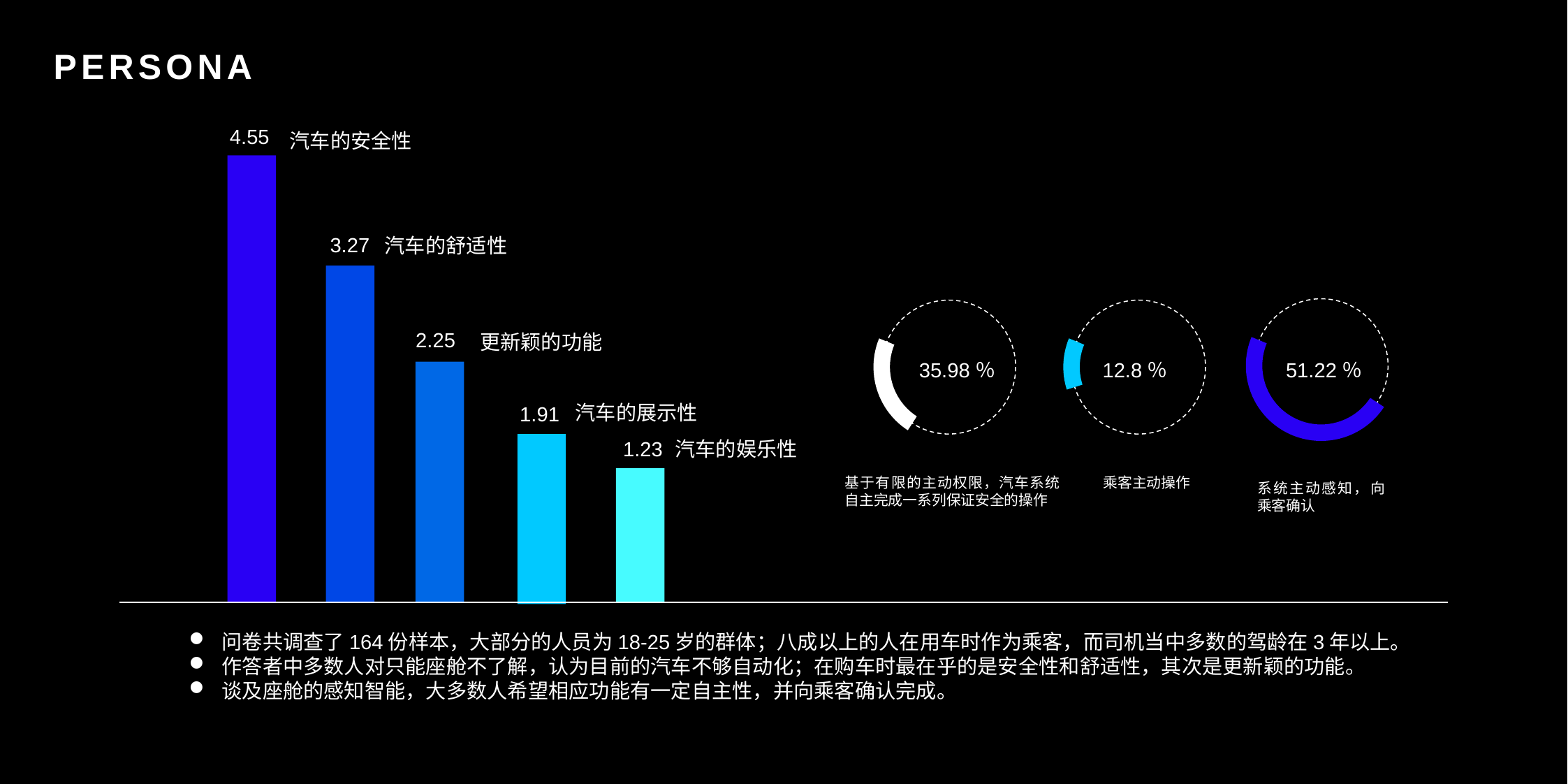

PERSONA
4.55

汽车的安全性

3.27
汽车的舒适性

35.98％
12.8％
51.22％
基于有限的主动权限，汽车系统自主完成一系列保证安全的操作
乘客主动操作
系统主动感知，向乘客确认
2.25
更新颖的功能

汽车的展示性
1.91

1.23
汽车的娱乐性

问卷共调查了164份样本，大部分的人员为18-25岁的群体；八成以上的人在用车时作为乘客，而司机当中多数的驾龄在3年以上。
作答者中多数人对只能座舱不了解，认为目前的汽车不够自动化；在购车时最在乎的是安全性和舒适性，其次是更新颖的功能。
谈及座舱的感知智能，大多数人希望相应功能有一定自主性，并向乘客确认完成。